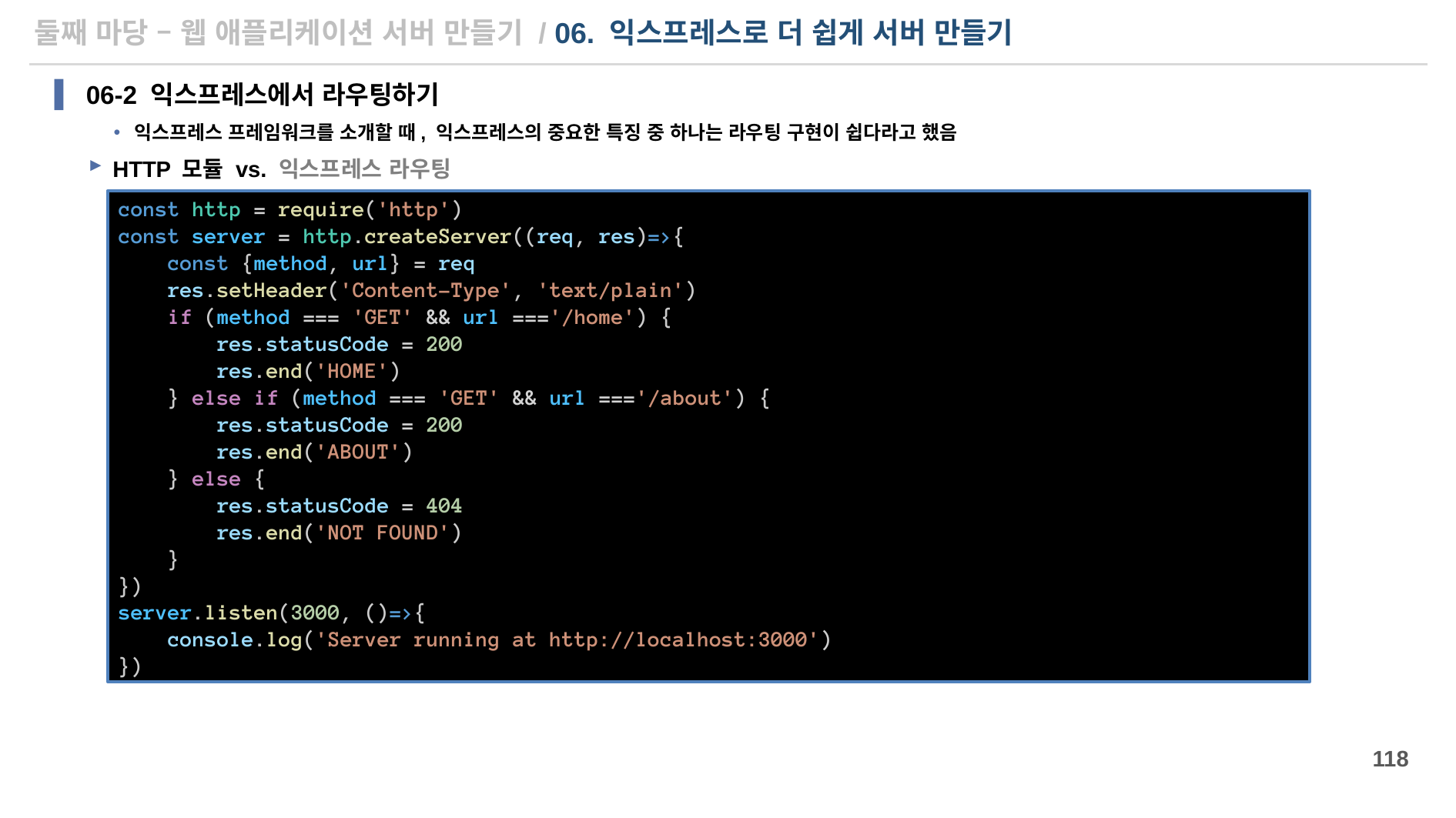

# 둘째 마당 – 웹 애플리케이션 서버 만들기 / 06. 익스프레스로 더 쉽게 서버 만들기
06-2 익스프레스에서 라우팅하기
익스프레스 프레임워크를 소개할 때, 익스프레스의 중요한 특징 중 하나는 라우팅 구현이 쉽다라고 했음
HTTP 모듈 vs. 익스프레스 라우팅

if 문이나 switch 문으로 요청 메서드와 URL을 확인해서 라우팅

const http = require('http')
const server = http.createServer((req, res)=>{
    const {method, url} = req
    res.setHeader('Content-Type', 'text/plain')
    if (method === 'GET' && url ==='/home') {
        res.statusCode = 200
        res.end('HOME')
    } else if (method === 'GET' && url ==='/about') {
        res.statusCode = 200
        res.end('ABOUT')
    } else {
        res.statusCode = 404
        res.end('NOT FOUND')
    }
})
server.listen(3000, ()=>{
    console.log('Server running at http://localhost:3000')
})
118